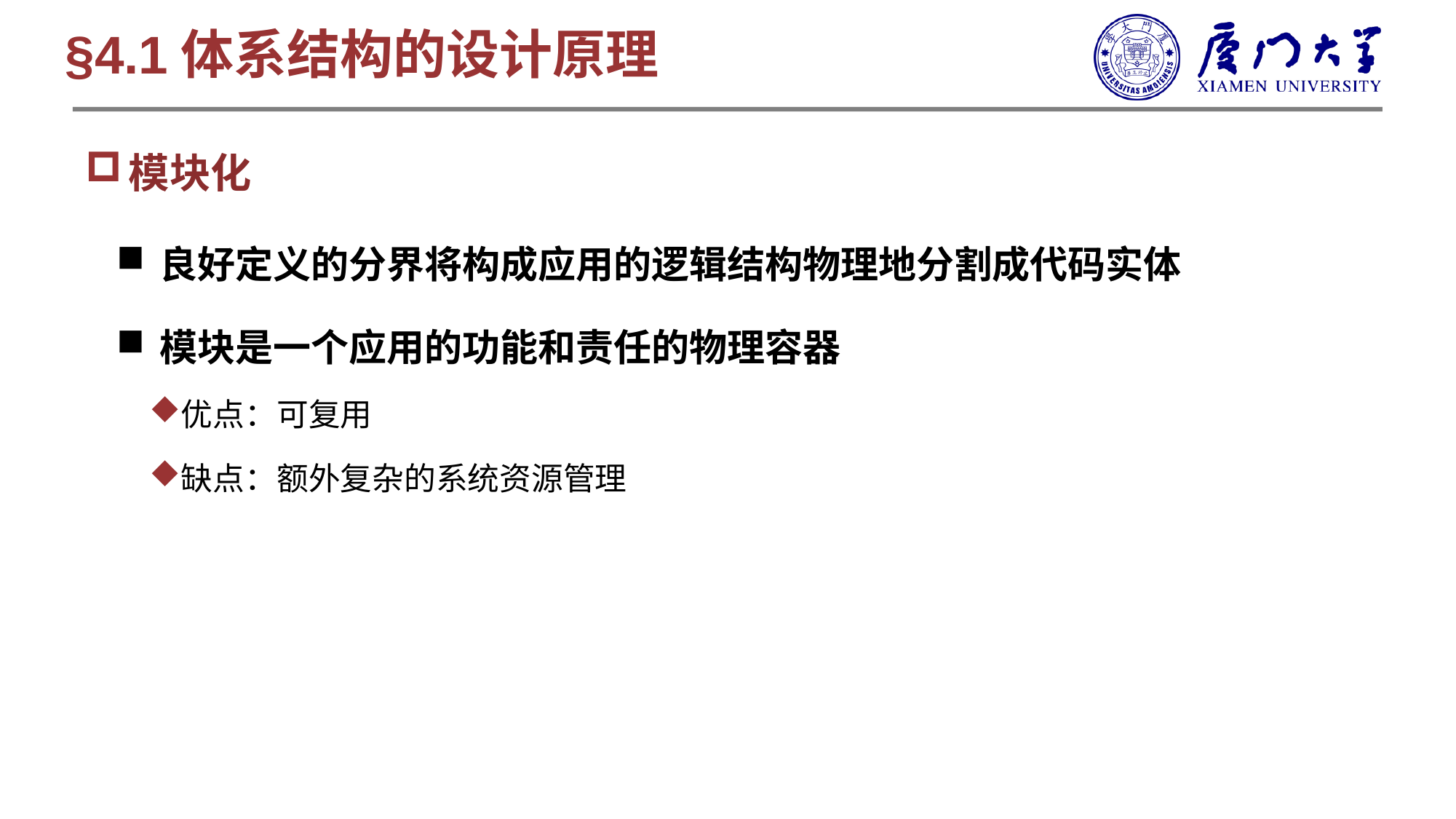

§4.1体系结构的设计原理
模块化
良好定义的分界将构成应用的逻辑结构物理地分割成代码实体
模块是一个应用的功能和责任的物理容器
优点：可复用
缺点：额外复杂的系统资源管理